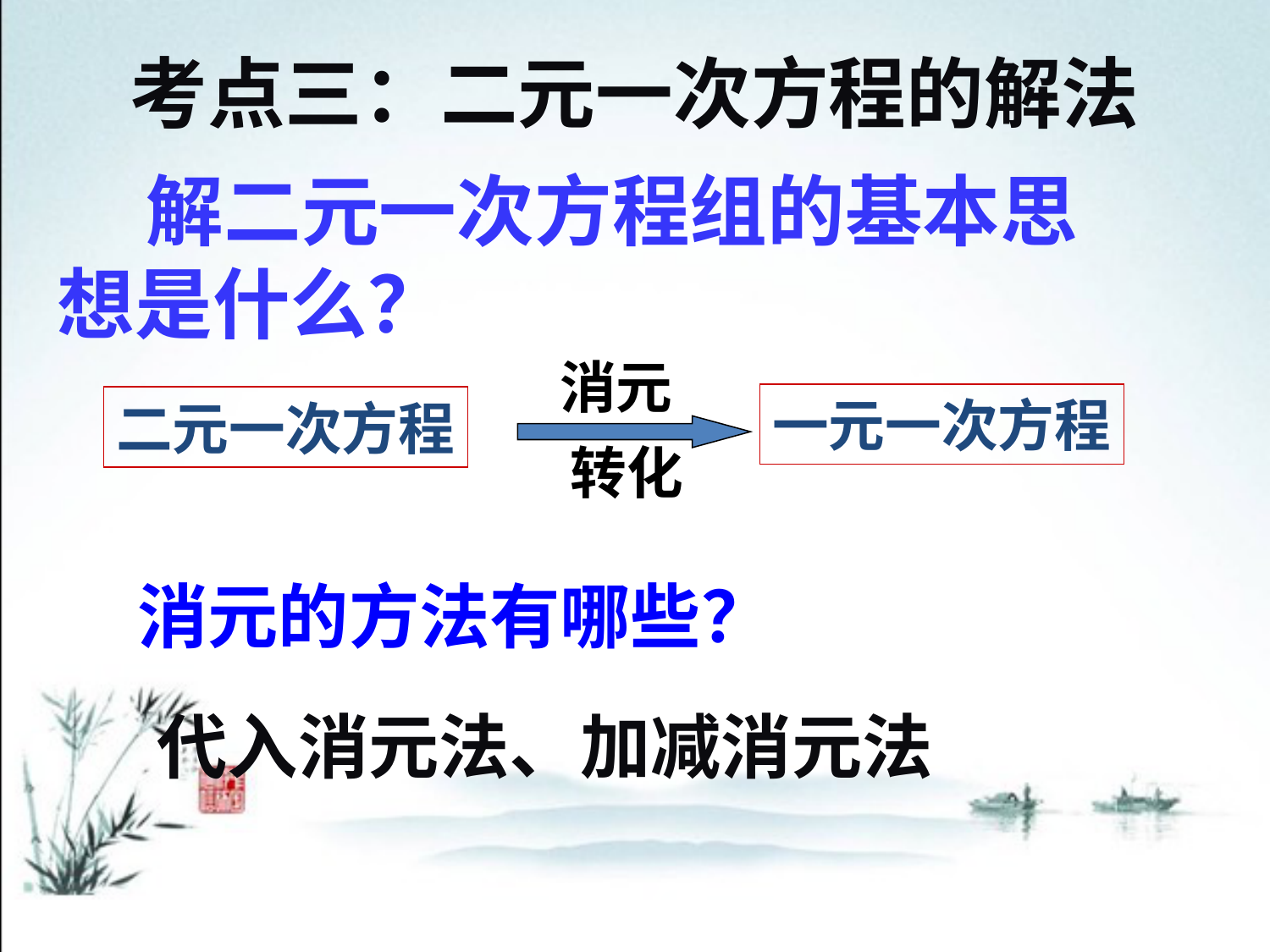

考点三：二元一次方程的解法
    解二元一次方程组的基本思想是什么？
消元
一元一次方程
二元一次方程

转化
消元的方法有哪些？
代入消元法、加减消元法